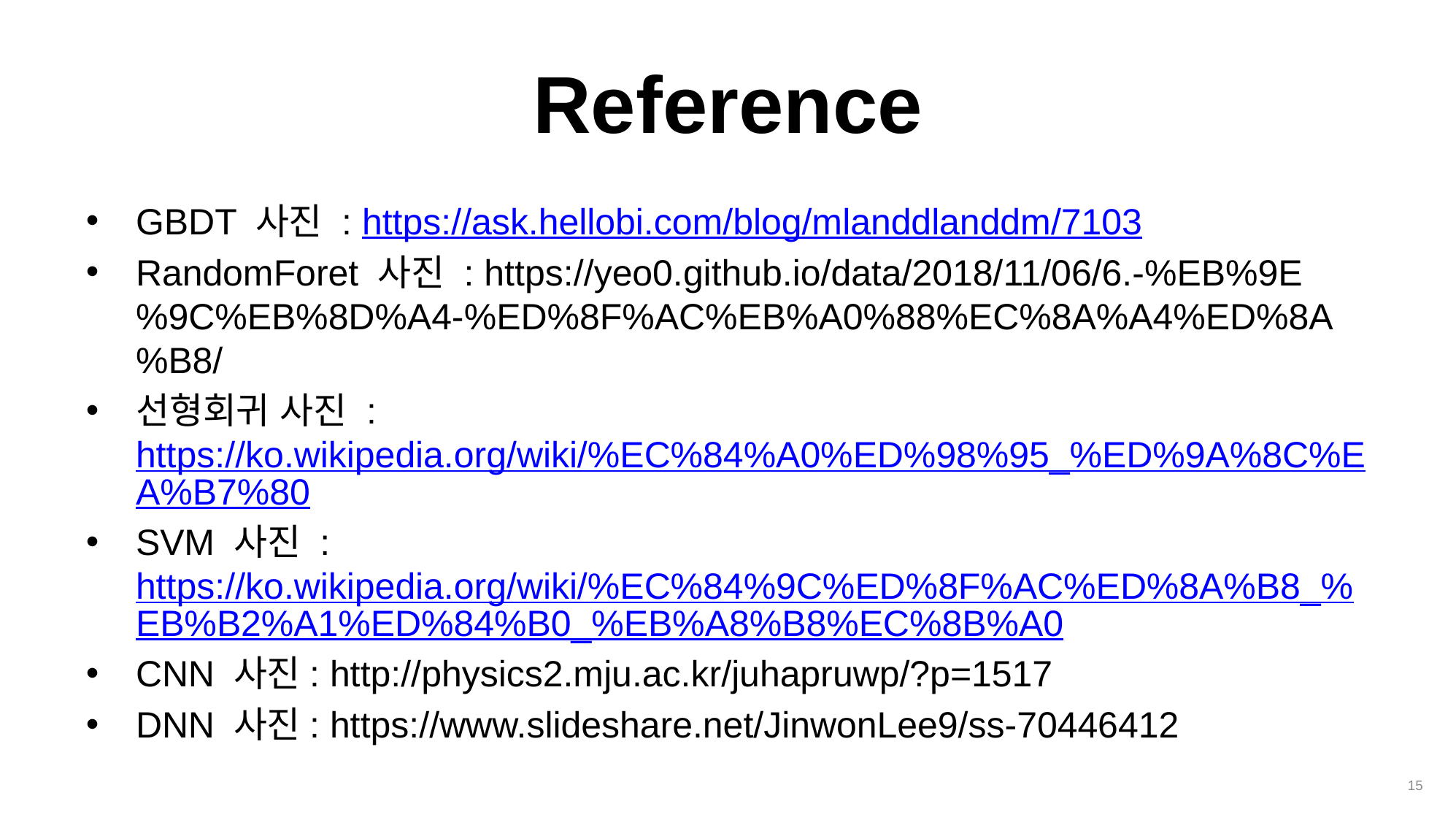

# Reference
GBDT 사진 : https://ask.hellobi.com/blog/mlanddlanddm/7103
RandomForet 사진 : https://yeo0.github.io/data/2018/11/06/6.-%EB%9E%9C%EB%8D%A4-%ED%8F%AC%EB%A0%88%EC%8A%A4%ED%8A%B8/
선형회귀 사진 : https://ko.wikipedia.org/wiki/%EC%84%A0%ED%98%95_%ED%9A%8C%EA%B7%80
SVM 사진 : https://ko.wikipedia.org/wiki/%EC%84%9C%ED%8F%AC%ED%8A%B8_%EB%B2%A1%ED%84%B0_%EB%A8%B8%EC%8B%A0
CNN 사진: http://physics2.mju.ac.kr/juhapruwp/?p=1517
DNN 사진: https://www.slideshare.net/JinwonLee9/ss-70446412

15